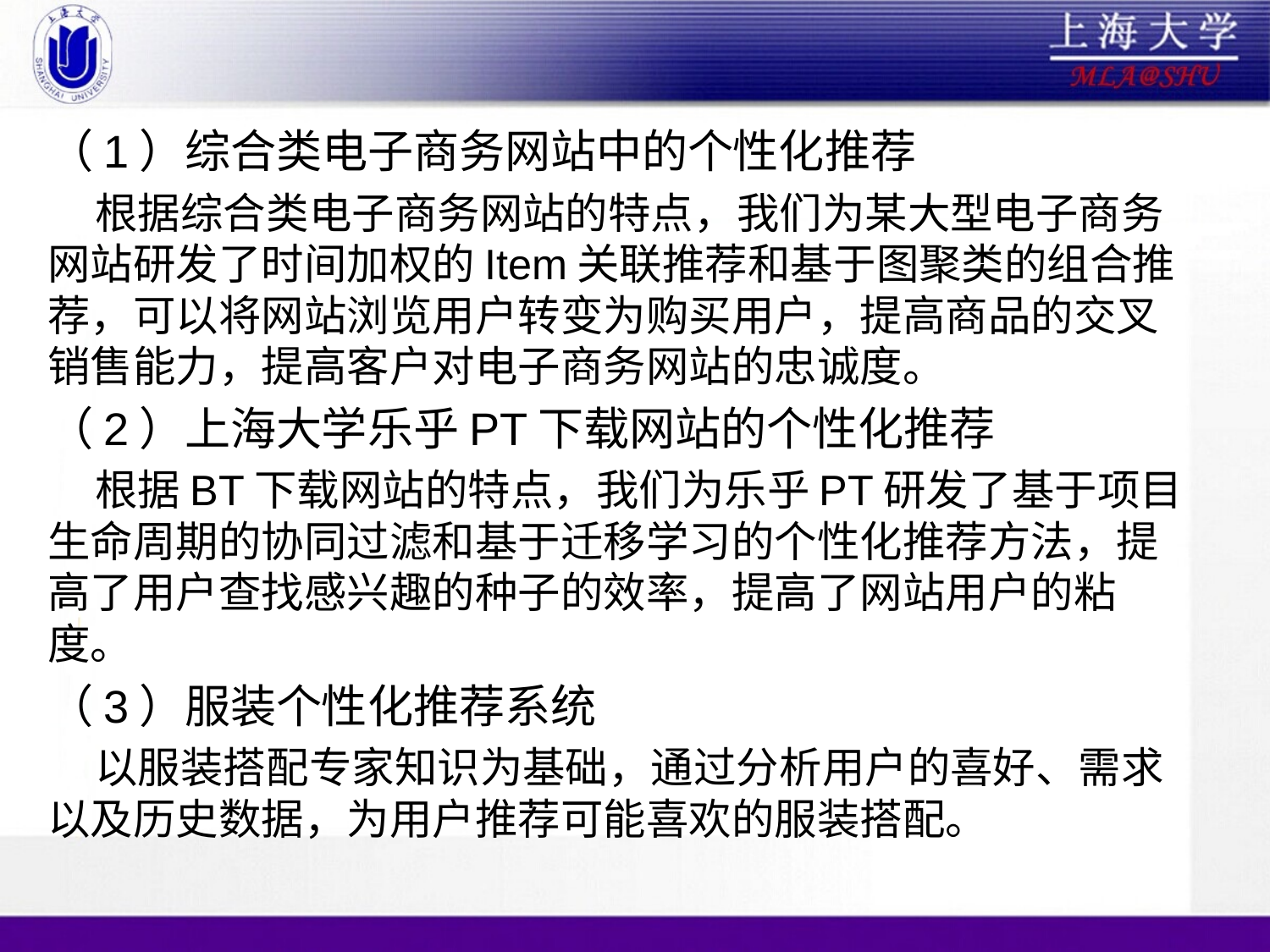

#
（1）综合类电子商务网站中的个性化推荐
    根据综合类电子商务网站的特点，我们为某大型电子商务网站研发了时间加权的Item关联推荐和基于图聚类的组合推荐，可以将网站浏览用户转变为购买用户，提高商品的交叉销售能力，提高客户对电子商务网站的忠诚度。
（2）上海大学乐乎PT下载网站的个性化推荐
    根据BT下载网站的特点，我们为乐乎PT研发了基于项目生命周期的协同过滤和基于迁移学习的个性化推荐方法，提高了用户查找感兴趣的种子的效率，提高了网站用户的粘度。
（3）服装个性化推荐系统
    以服装搭配专家知识为基础，通过分析用户的喜好、需求以及历史数据，为用户推荐可能喜欢的服装搭配。